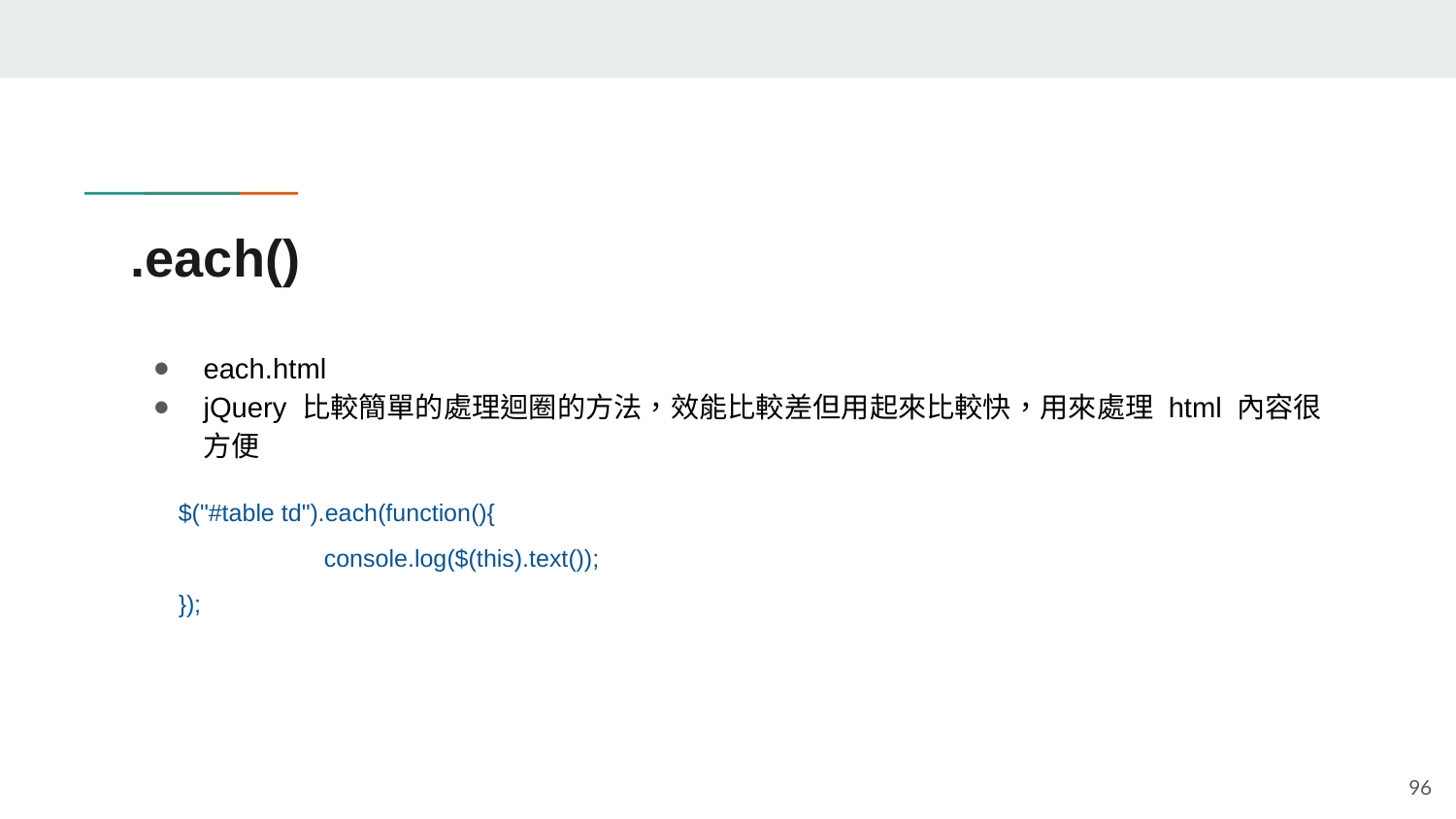

# .each()
each.html
jQuery 比較簡單的處理迴圈的方法，效能比較差但用起來比較快，用來處理 html 內容很方便

$("#table td").each(function(){
  	console.log($(this).text());
});

96